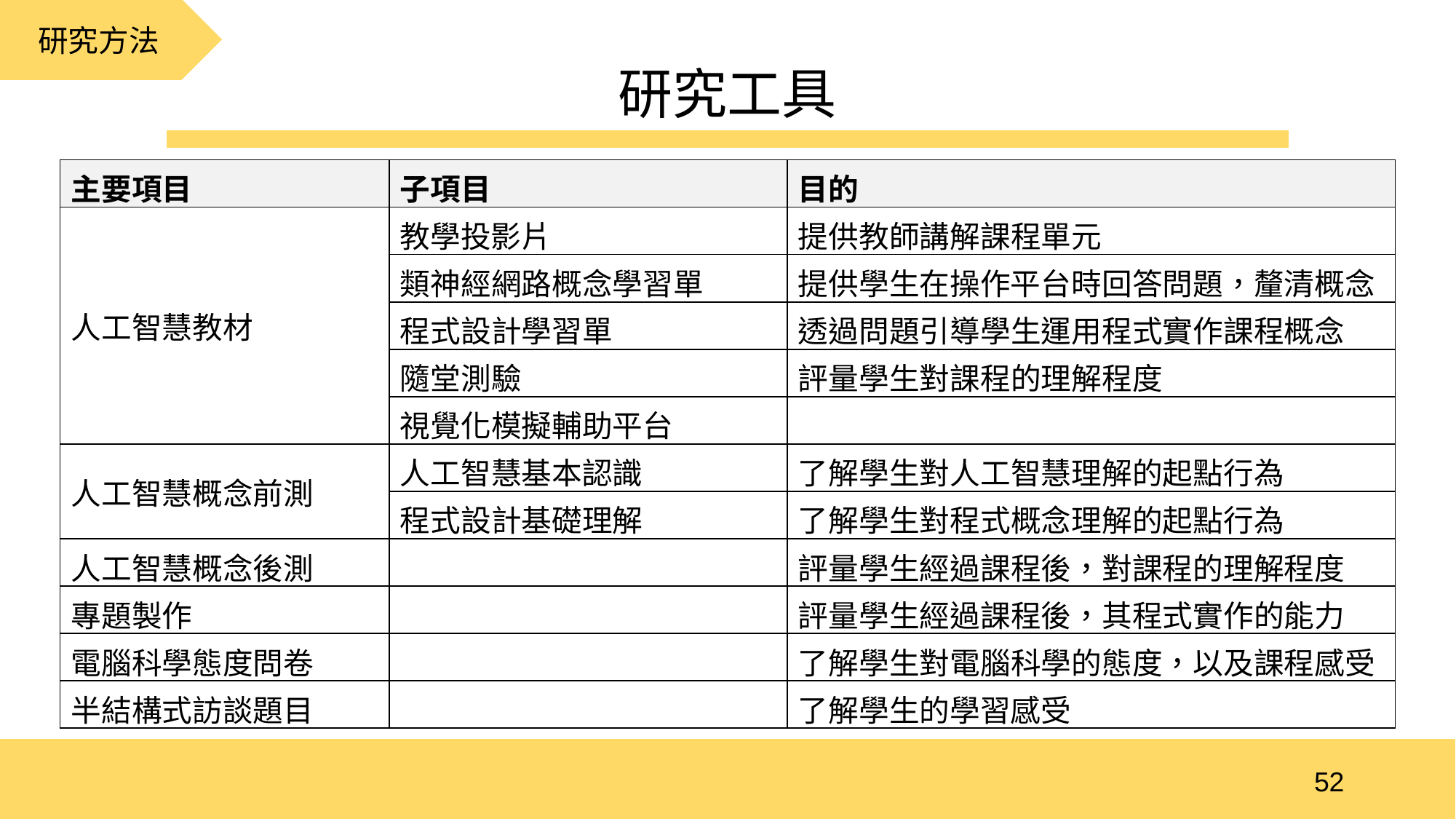

研究方法
研究工具

| 主要項目 | 子項目 | 目的 |
| --- | --- | --- |
| 人工智慧教材 | 教學投影片 | 提供教師講解課程單元 |
|  | 類神經網路概念學習單 | 提供學生在操作平台時回答問題，釐清概念 |
|  | 程式設計學習單 | 透過問題引導學生運用程式實作課程概念 |
|  | 隨堂測驗 | 評量學生對課程的理解程度 |
|  | 視覺化模擬輔助平台 |  |
| 人工智慧概念前測 | 人工智慧基本認識 | 了解學生對人工智慧理解的起點行為 |
|  | 程式設計基礎理解 | 了解學生對程式概念理解的起點行為 |
| 人工智慧概念後測 |  | 評量學生經過課程後，對課程的理解程度 |
| 專題製作 |  | 評量學生經過課程後，其程式實作的能力 |
| 電腦科學態度問卷 |  | 了解學生對電腦科學的態度，以及課程感受 |
| 半結構式訪談題目 |  | 了解學生的學習感受 |

52